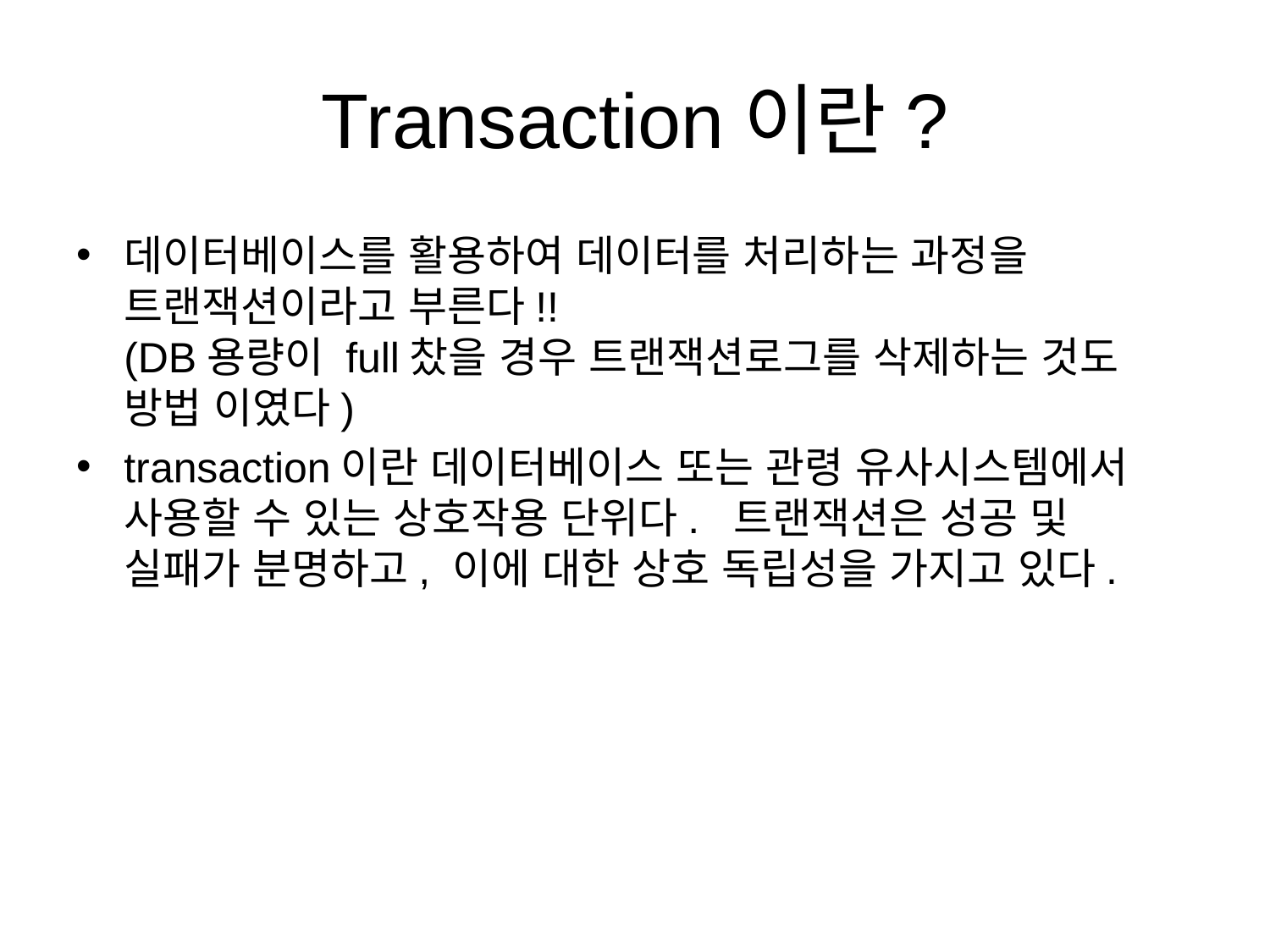

# Transaction이란?
데이터베이스를 활용하여 데이터를 처리하는 과정을 트랜잭션이라고 부른다!!
(DB용량이 full찼을 경우 트랜잭션로그를 삭제하는 것도 
방법 이였다)
transaction이란 데이터베이스 또는 관령 유사시스템에서 사용할 수 있는 상호작용 단위다.  트랜잭션은 성공 및 실패가 분명하고, 이에 대한 상호 독립성을 가지고 있다.